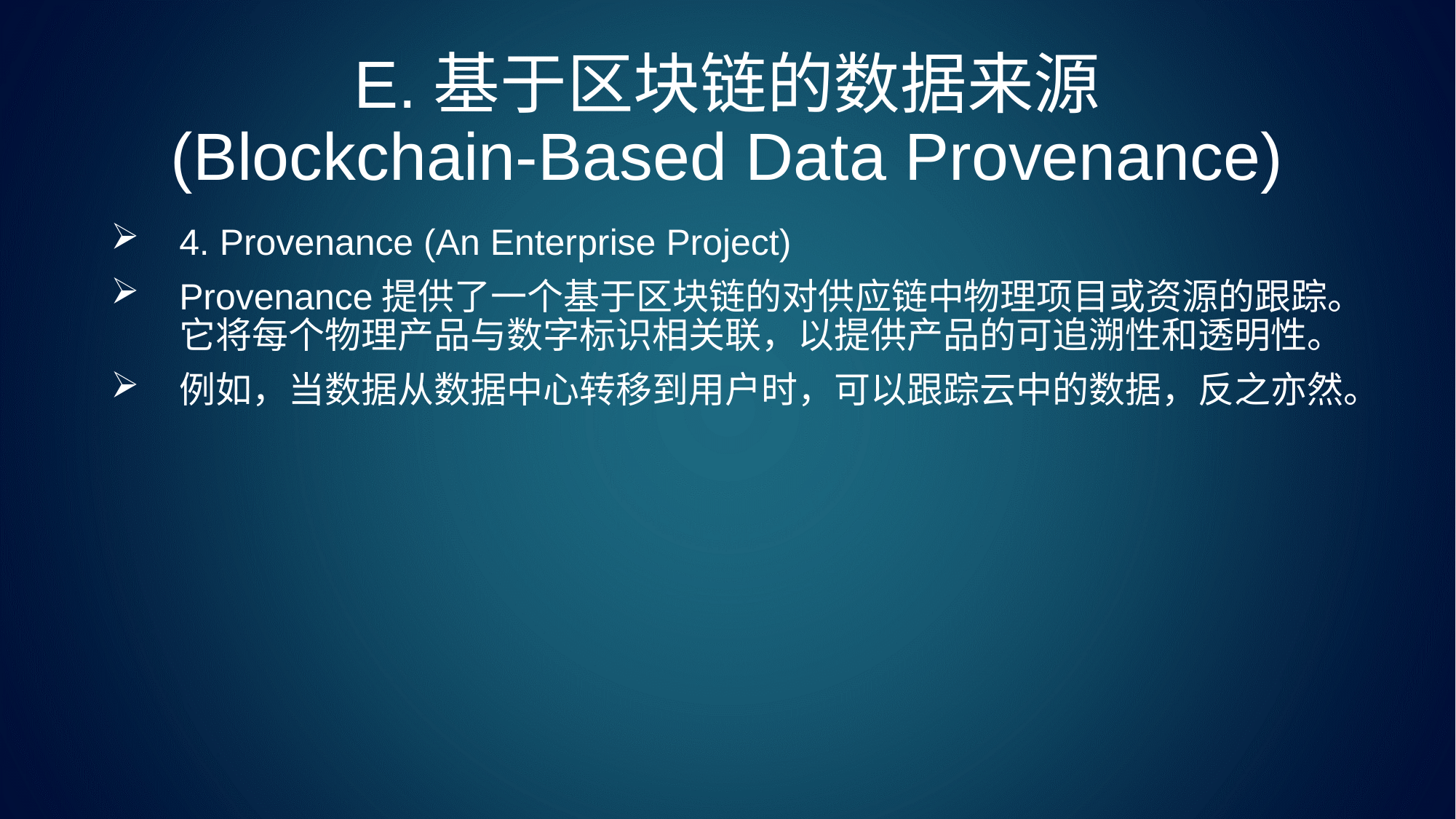

# E.基于区块链的数据来源 (Blockchain-Based Data Provenance)
4. Provenance (An Enterprise Project)
Provenance提供了一个基于区块链的对供应链中物理项目或资源的跟踪。它将每个物理产品与数字标识相关联，以提供产品的可追溯性和透明性。
例如，当数据从数据中心转移到用户时，可以跟踪云中的数据，反之亦然。